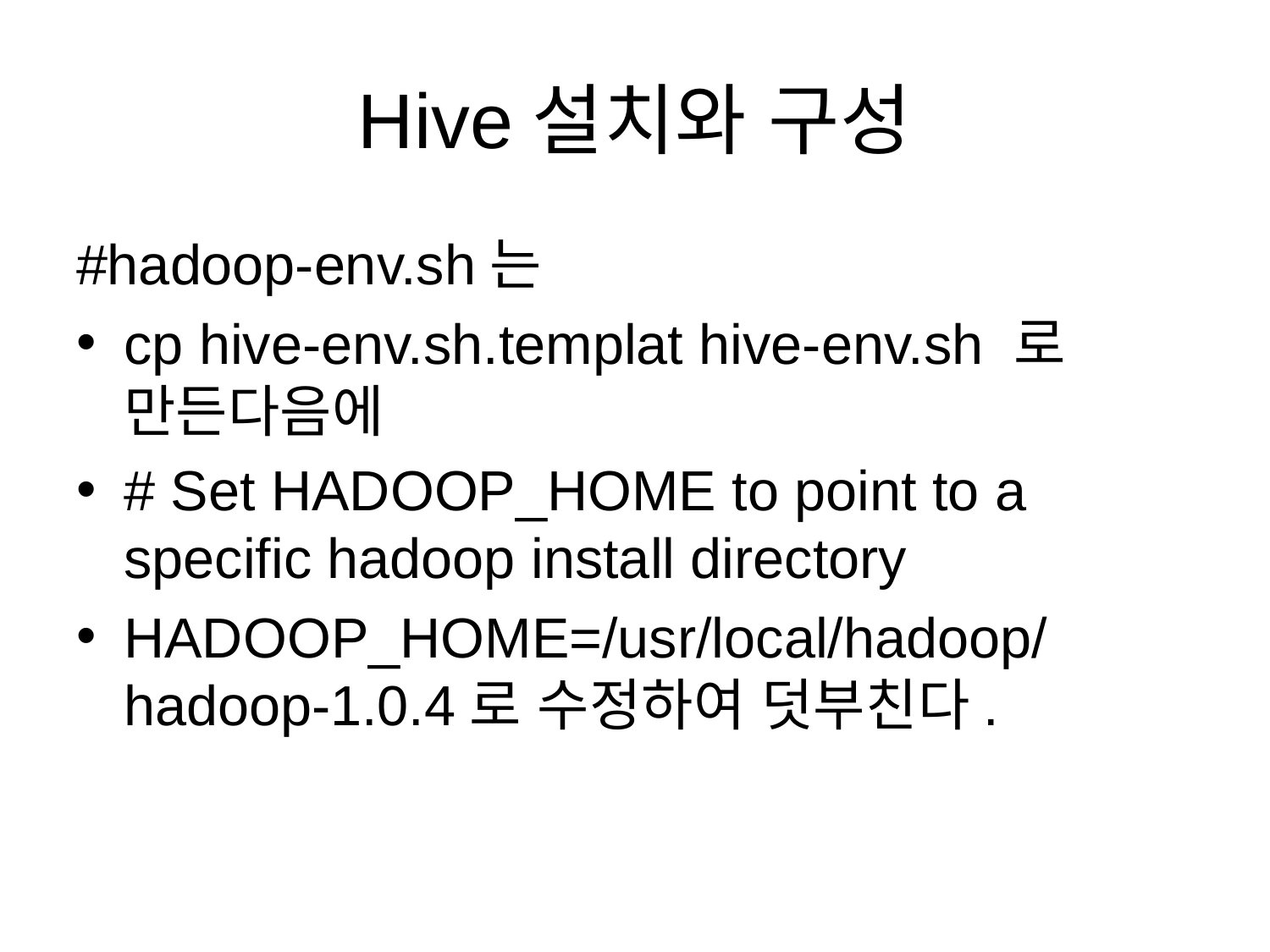

# Hive설치와 구성
#hadoop-env.sh는
cp hive-env.sh.templat hive-env.sh 로 만든다음에
# Set HADOOP_HOME to point to a specific hadoop install directory
HADOOP_HOME=/usr/local/hadoop/hadoop-1.0.4로 수정하여 덧부친다.